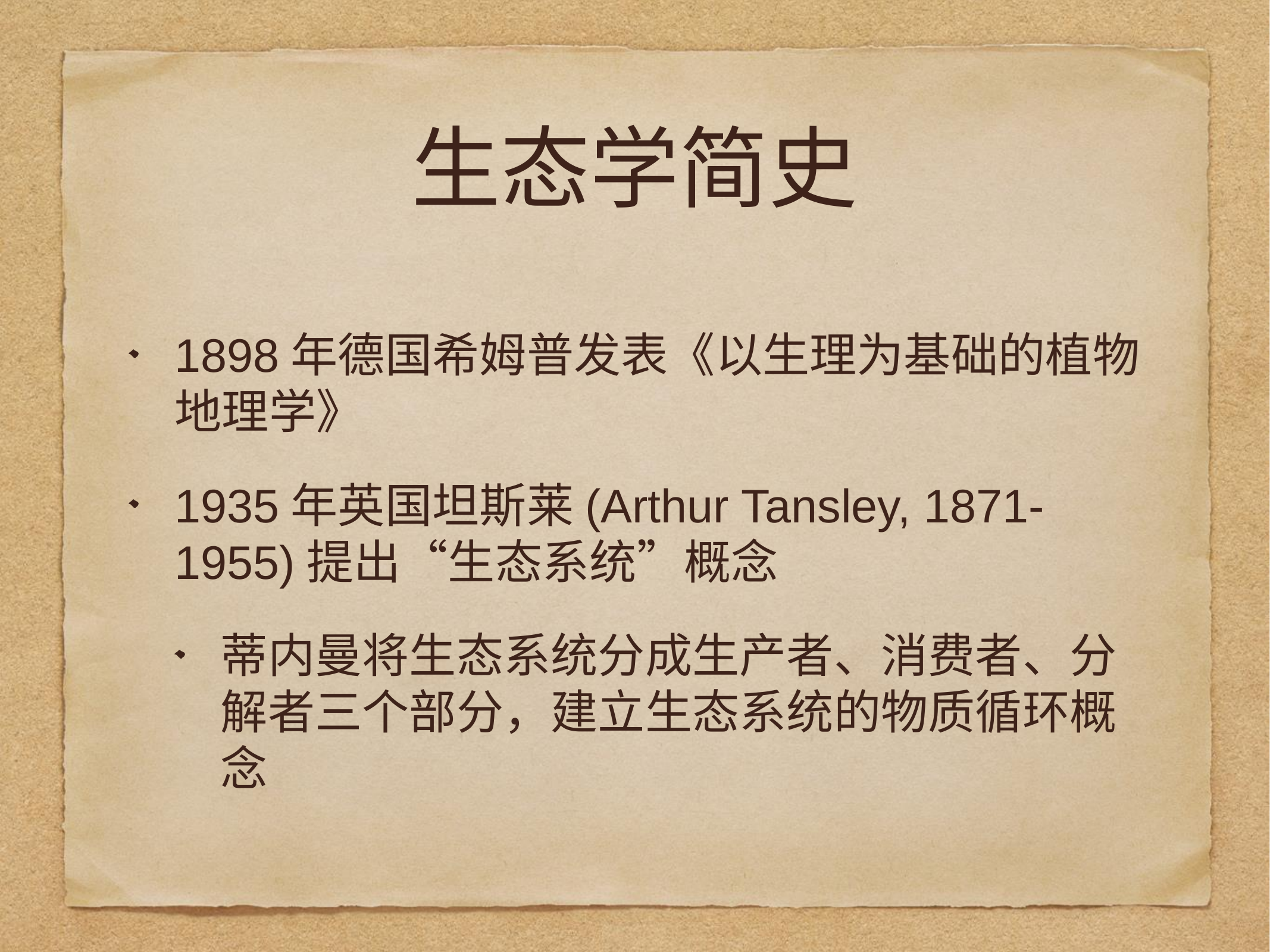

# 生态学简史
1898年德国希姆普发表《以生理为基础的植物地理学》
1935年英国坦斯莱(Arthur Tansley, 1871-1955)提出“生态系统”概念
蒂内曼将生态系统分成生产者、消费者、分解者三个部分，建立生态系统的物质循环概念